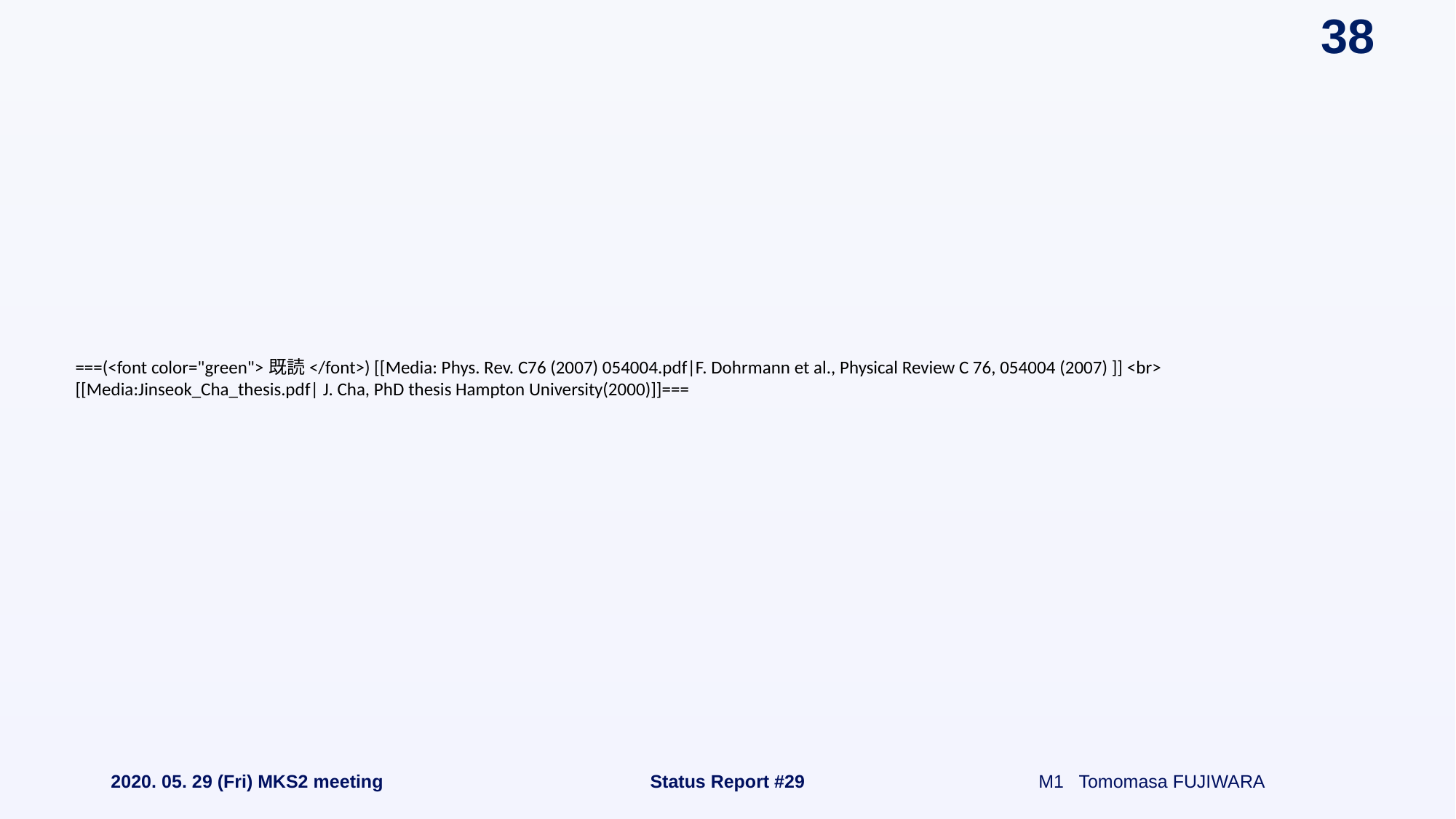

===(<font color="green">既読</font>) [[Media: Phys. Rev. C76 (2007) 054004.pdf|F. Dohrmann et al., Physical Review C 76, 054004 (2007) ]] <br> [[Media:Jinseok_Cha_thesis.pdf| J. Cha, PhD thesis Hampton University(2000)]]===
2020. 05. 29 (Fri) MKS2 meeting
Status Report #29